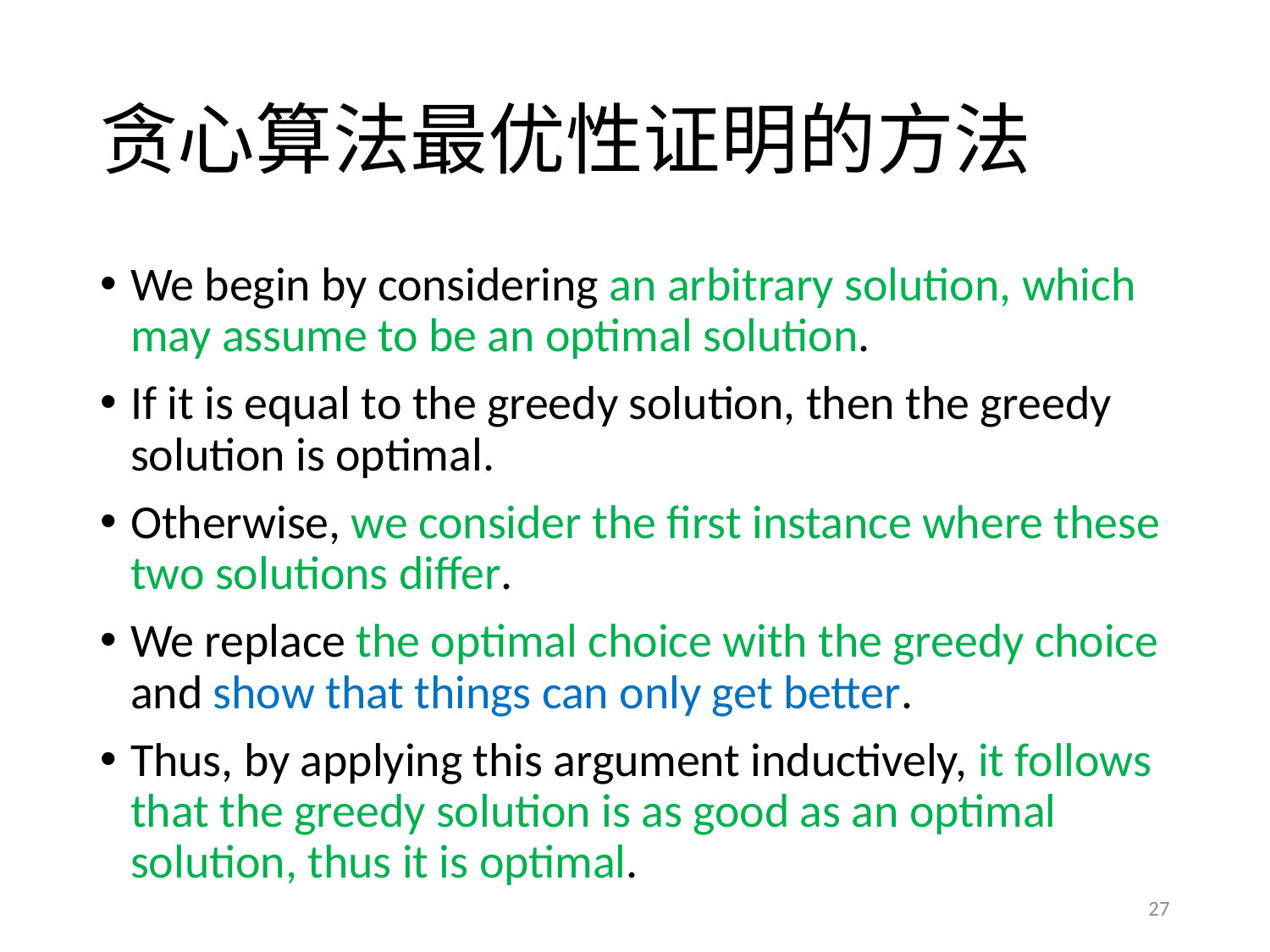

# 贪心算法最优性证明的方法
We begin by considering an arbitrary solution, which may assume to be an optimal solution.
If it is equal to the greedy solution, then the greedy solution is optimal.
Otherwise, we consider the first instance where these two solutions differ.
We replace the optimal choice with the greedy choice and show that things can only get better.
Thus, by applying this argument inductively, it follows that the greedy solution is as good as an optimal solution, thus it is optimal.

27